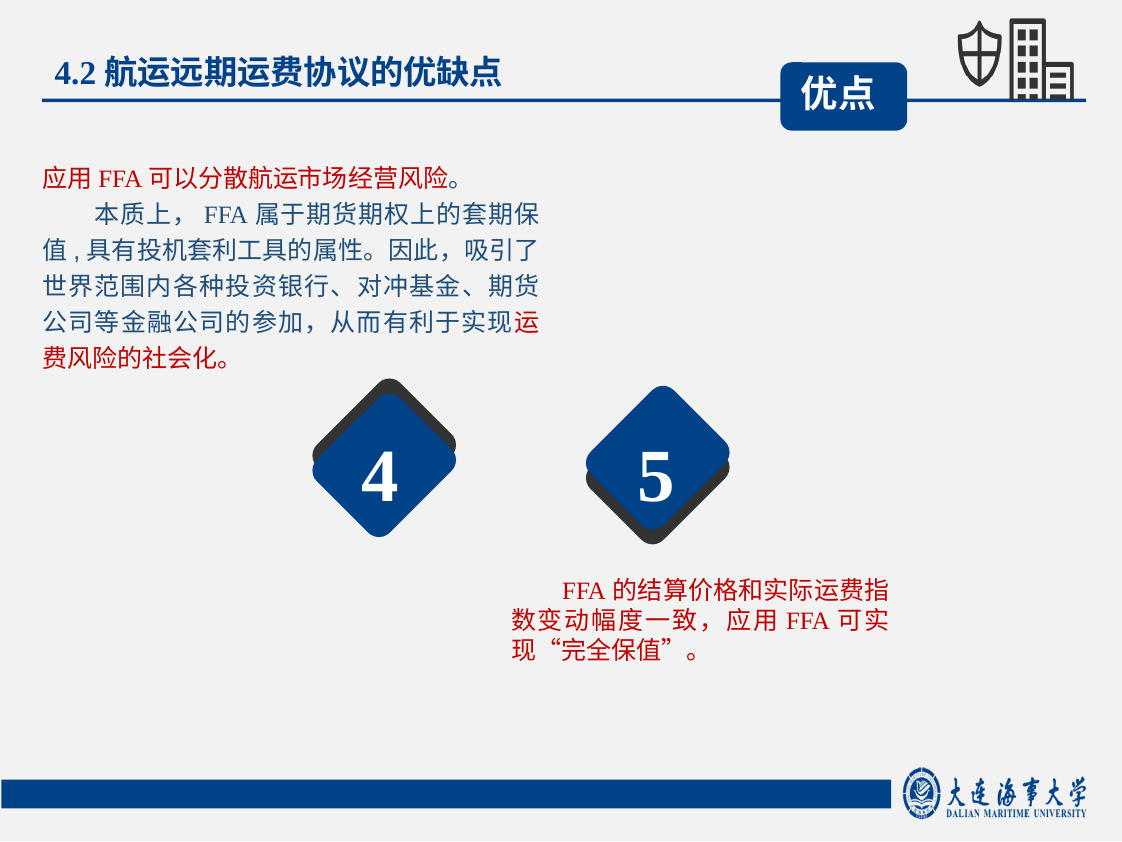

4.2航运远期运费协议的优缺点

优点
应用FFA可以分散航运市场经营风险。
       本质上，FFA属于期货期权上的套期保值,具有投机套利工具的属性。因此，吸引了世界范围内各种投资银行、对冲基金、期货公司等金融公司的参加，从而有利于实现运费风险的社会化。

4
5
       FFA的结算价格和实际运费指数变动幅度一致，应用FFA可实现“完全保值”。